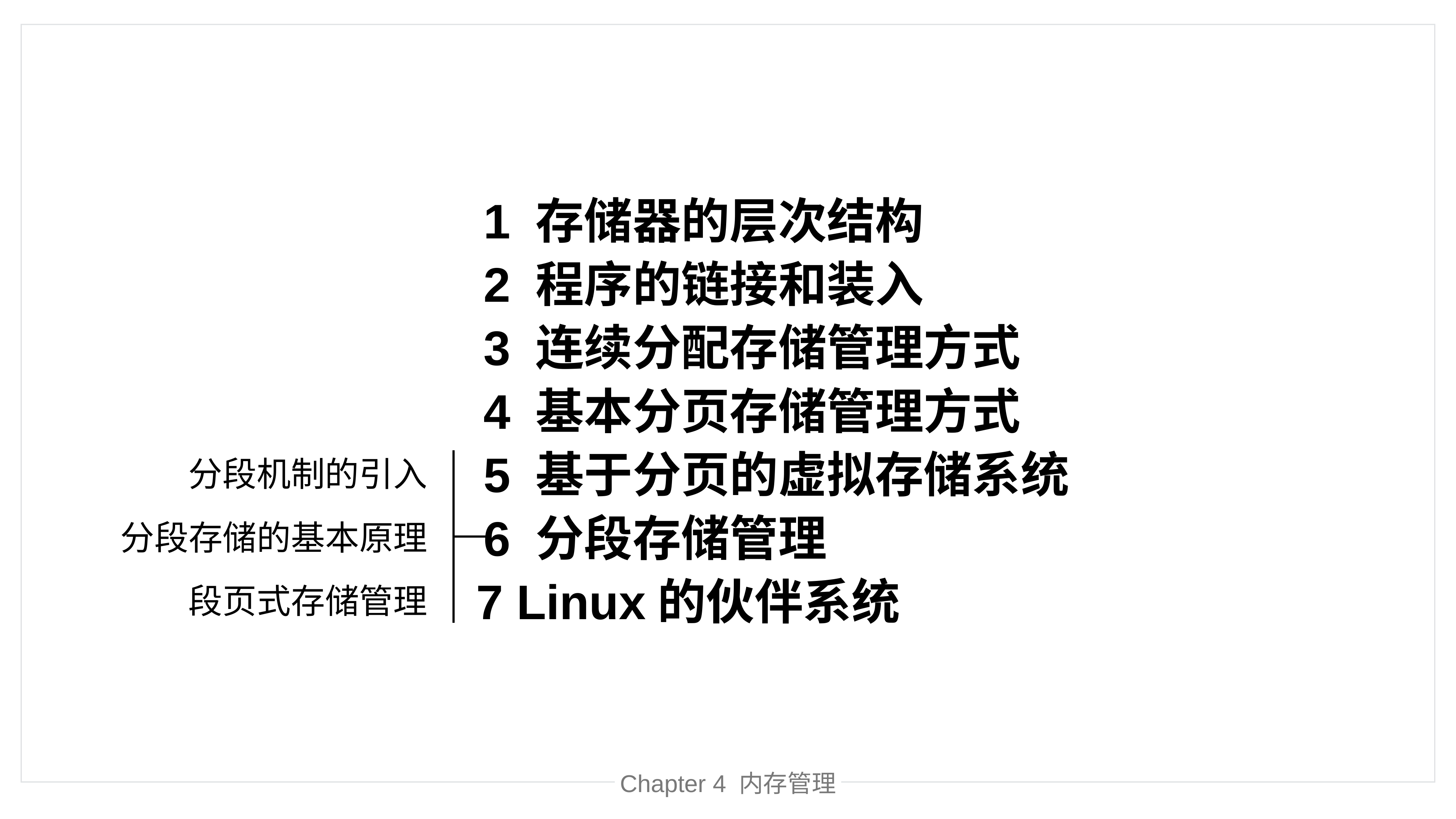

1 存储器的层次结构
2 程序的链接和装入
3 连续分配存储管理方式
4 基本分页存储管理方式
分段机制的引入
5 基于分页的虚拟存储系统

分段存储的基本原理
6 分段存储管理

段页式存储管理
7 Linux的伙伴系统
Chapter 处理器管理
Chapter 4 内存管理